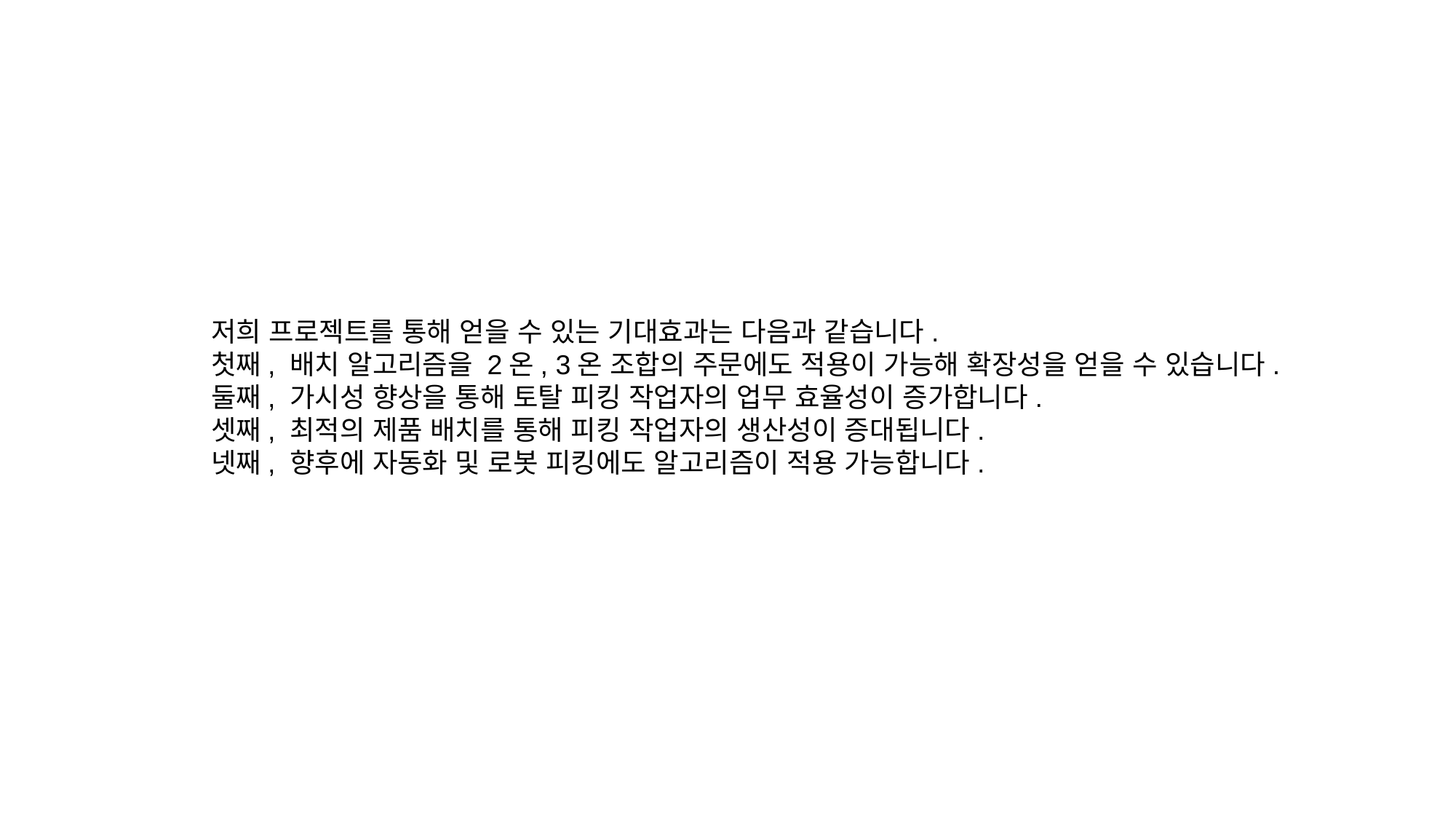

저희 프로젝트를 통해 얻을 수 있는 기대효과는 다음과 같습니다.
첫째, 배치 알고리즘을 2온, 3온 조합의 주문에도 적용이 가능해 확장성을 얻을 수 있습니다.
둘째, 가시성 향상을 통해 토탈 피킹 작업자의 업무 효율성이 증가합니다.
셋째, 최적의 제품 배치를 통해 피킹 작업자의 생산성이 증대됩니다.
넷째, 향후에 자동화 및 로봇 피킹에도 알고리즘이 적용 가능합니다.